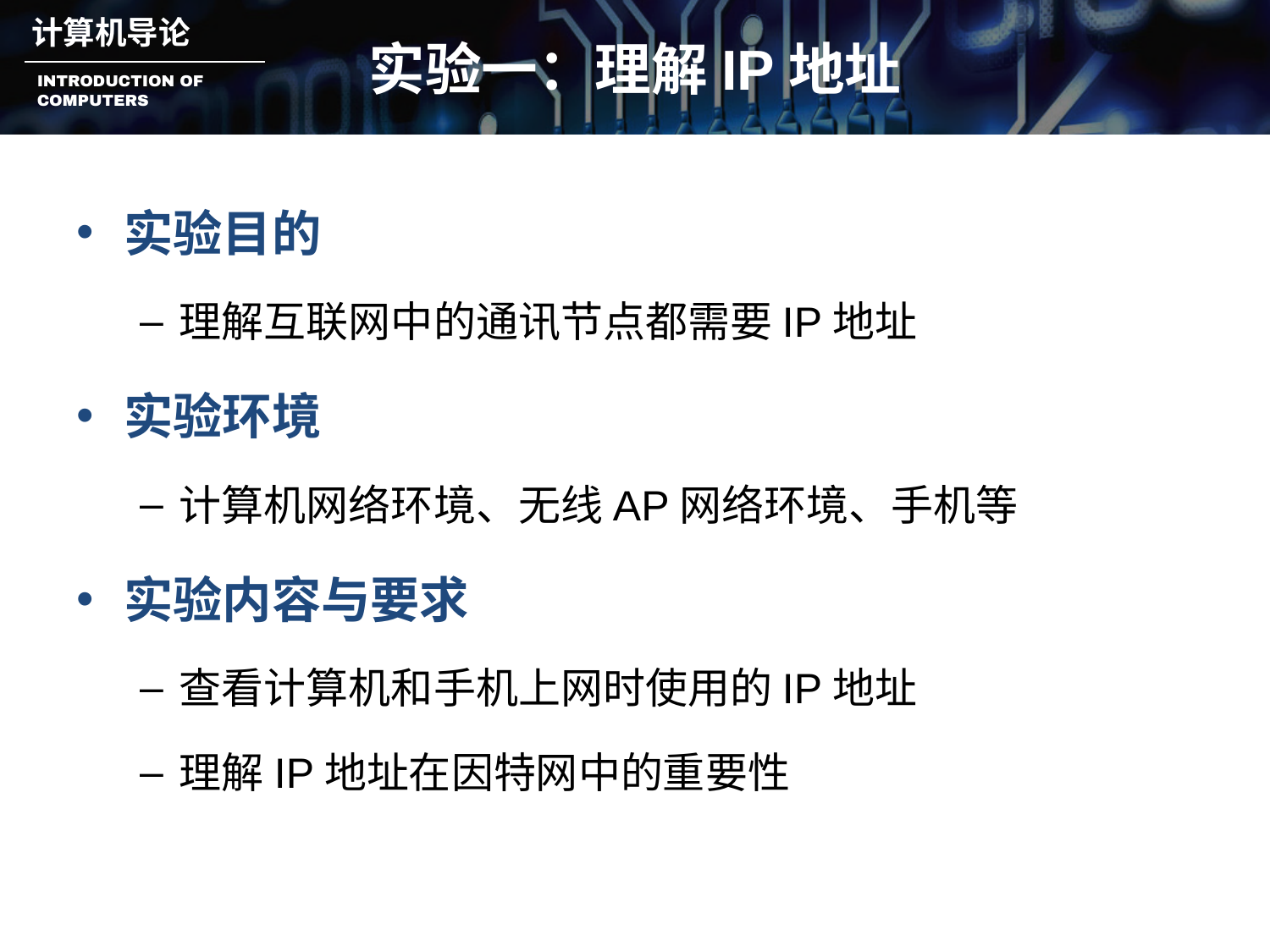

# 实验一：理解IP地址
实验目的
理解互联网中的通讯节点都需要IP地址
实验环境
计算机网络环境、无线AP网络环境、手机等
实验内容与要求
查看计算机和手机上网时使用的IP地址
理解IP地址在因特网中的重要性